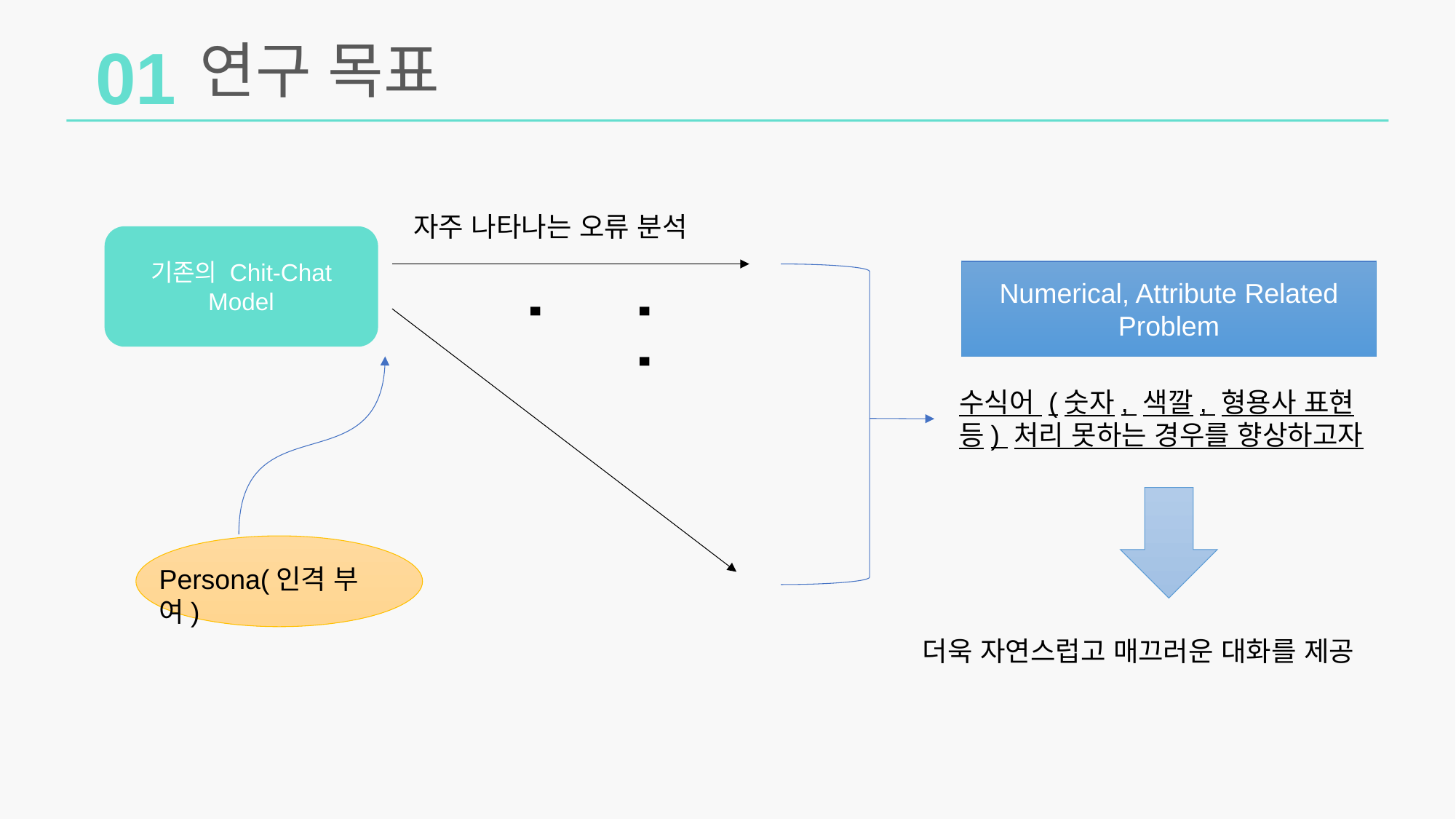

01
연구 목표

자주 나타나는 오류 분석

기존의 Chit-Chat Model

Numerical, Attribute Related Problem

. . .
수식어 (숫자, 색깔, 형용사 표현 등) 처리 못하는 경우를 향상하고자

Persona(인격 부여)
더욱 자연스럽고 매끄러운 대화를 제공